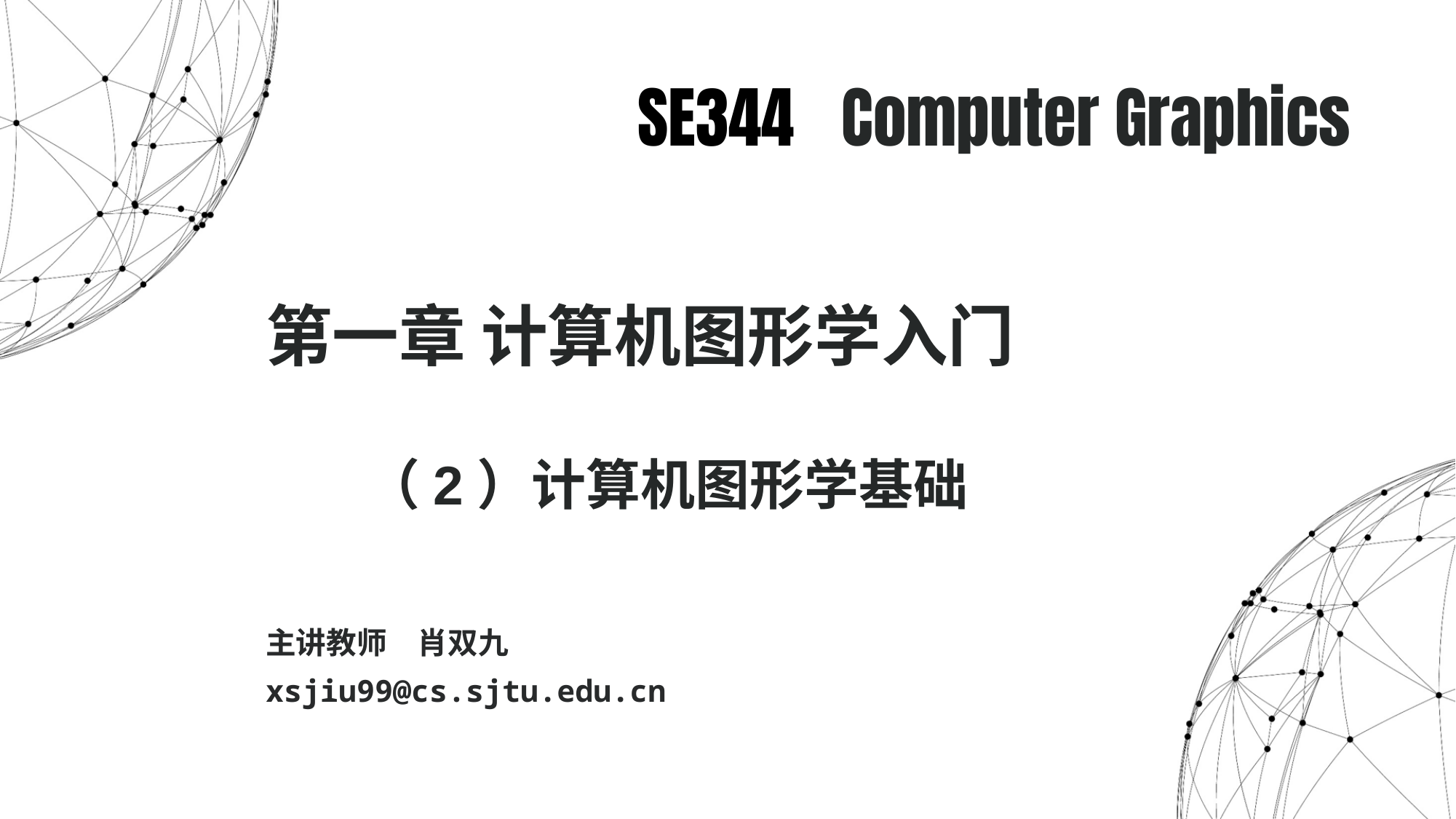

SE344   Computer Graphics
第一章 计算机图形学入门

        （2）计算机图形学基础

主讲教师　肖双九
xsjiu99@cs.sjtu.edu.cn